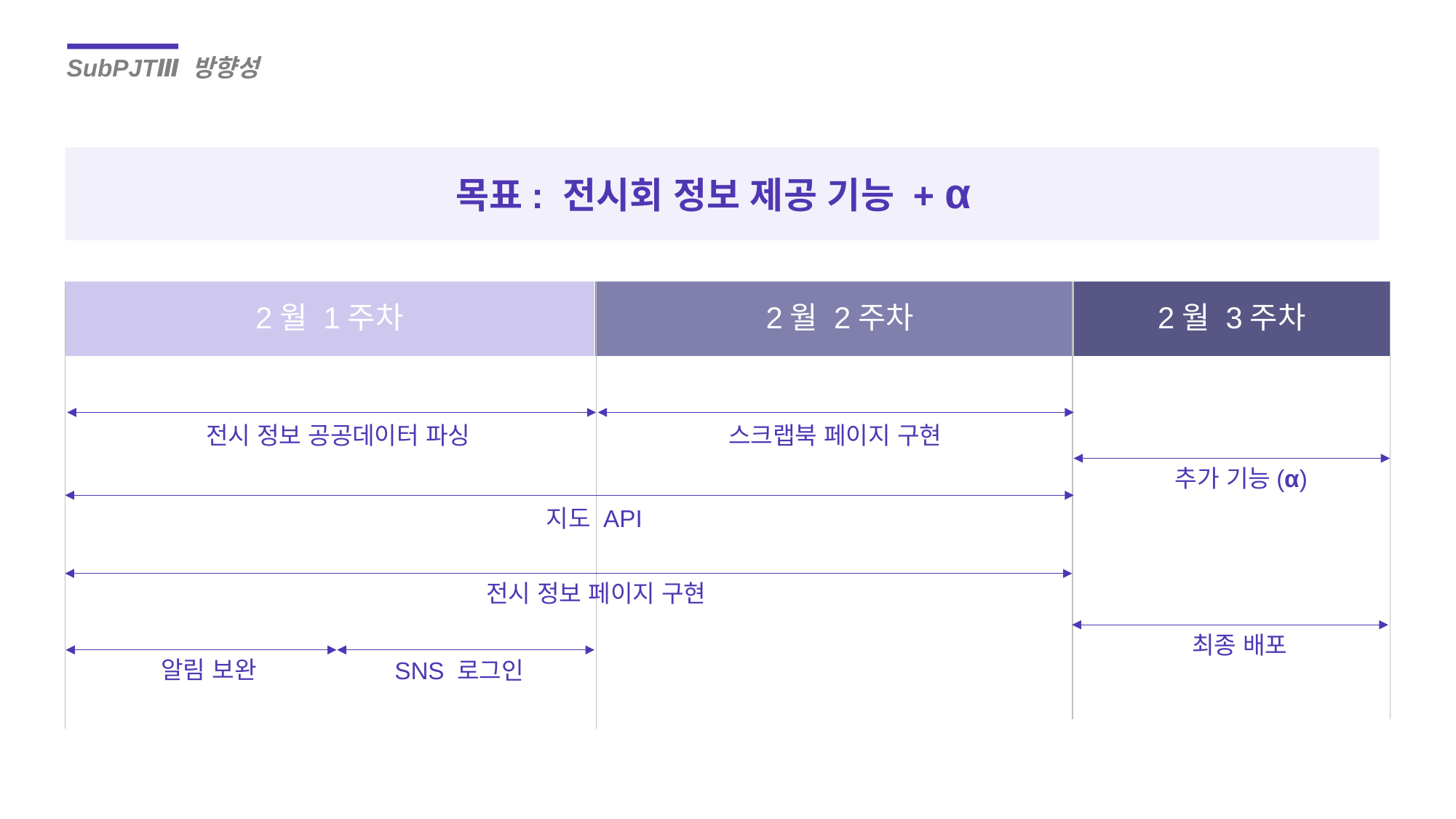

SubPJTⅢ 방향성

목표: 전시회 정보 제공 기능 + α

2월 1주차
2월 3주차
2월 2주차
전시 정보 공공데이터 파싱
스크랩북 페이지 구현
추가 기능(α)
지도 API
전시 정보 페이지 구현
최종 배포
알림 보완
SNS 로그인